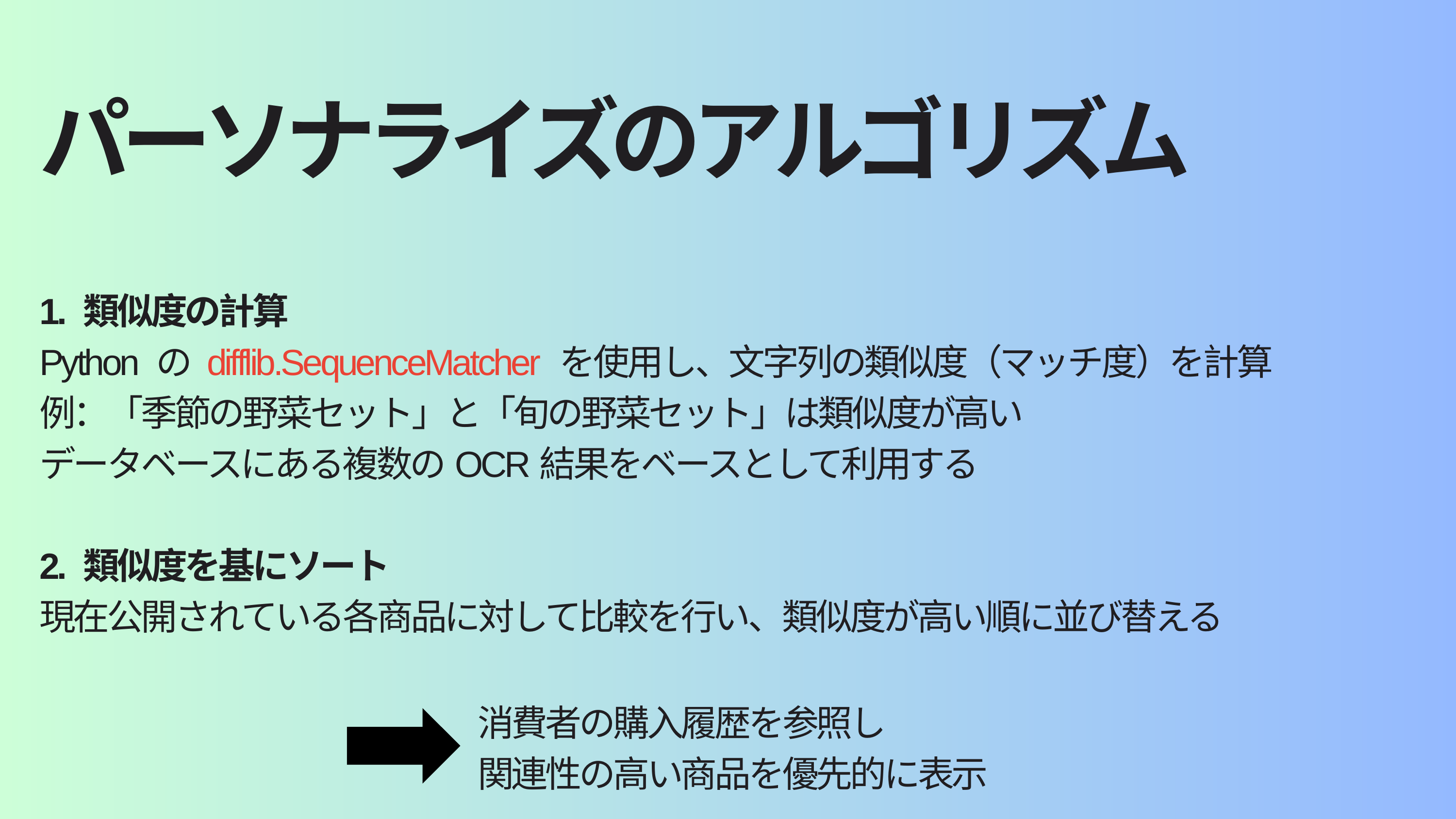

パーソナライズのアルゴリズム
1. 類似度の計算
Python の difflib.SequenceMatcher を使用し、文字列の類似度（マッチ度）を計算
例：「季節の野菜セット」と「旬の野菜セット」は類似度が高い
データベースにある複数のOCR結果をベースとして利用する

2. 類似度を基にソート
現在公開されている各商品に対して比較を行い、類似度が高い順に並び替える

消費者の購入履歴を参照し
関連性の高い商品を優先的に表示